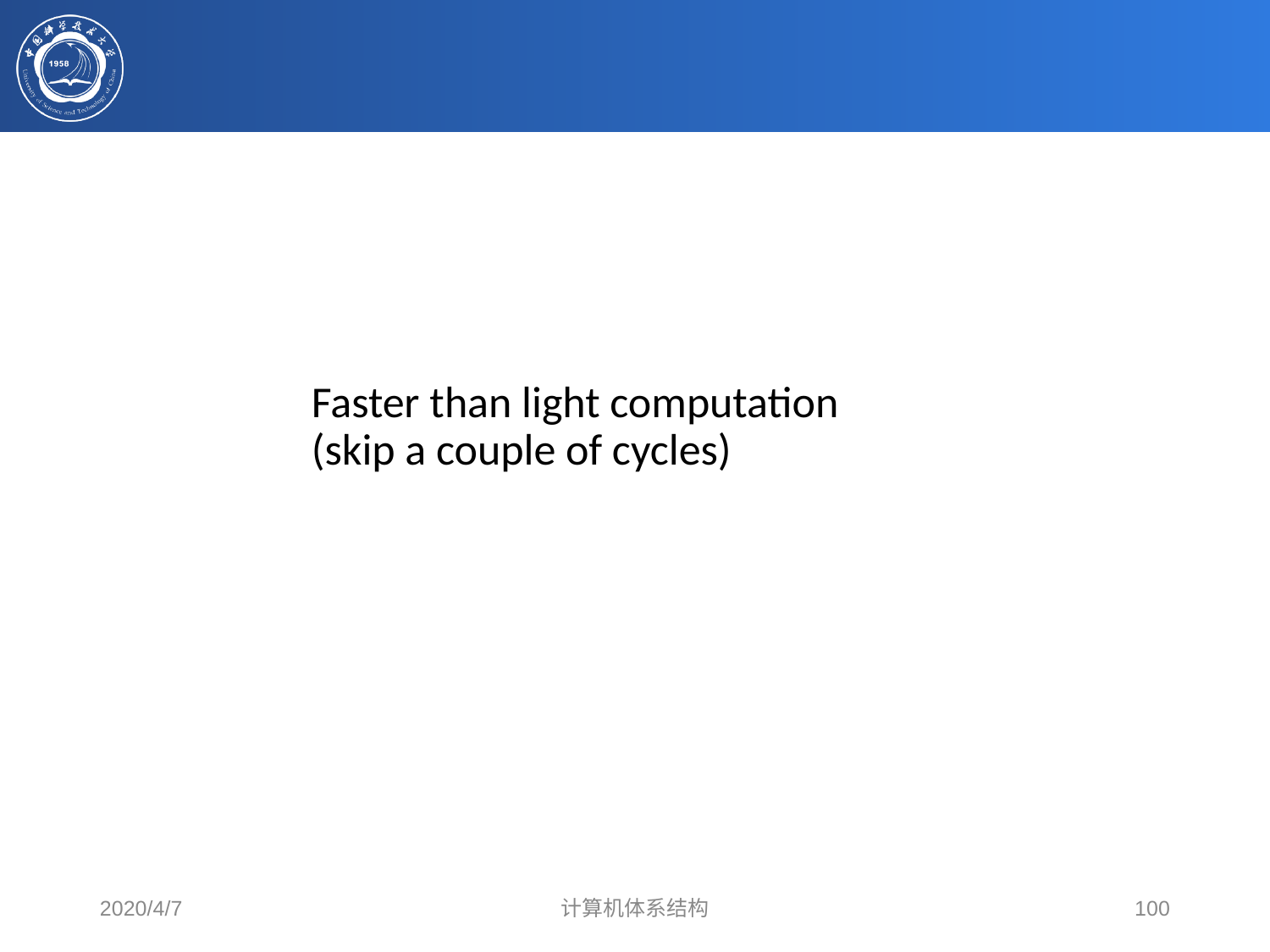

#
Faster than light computation
(skip a couple of cycles)
2020/4/7
计算机体系结构
100